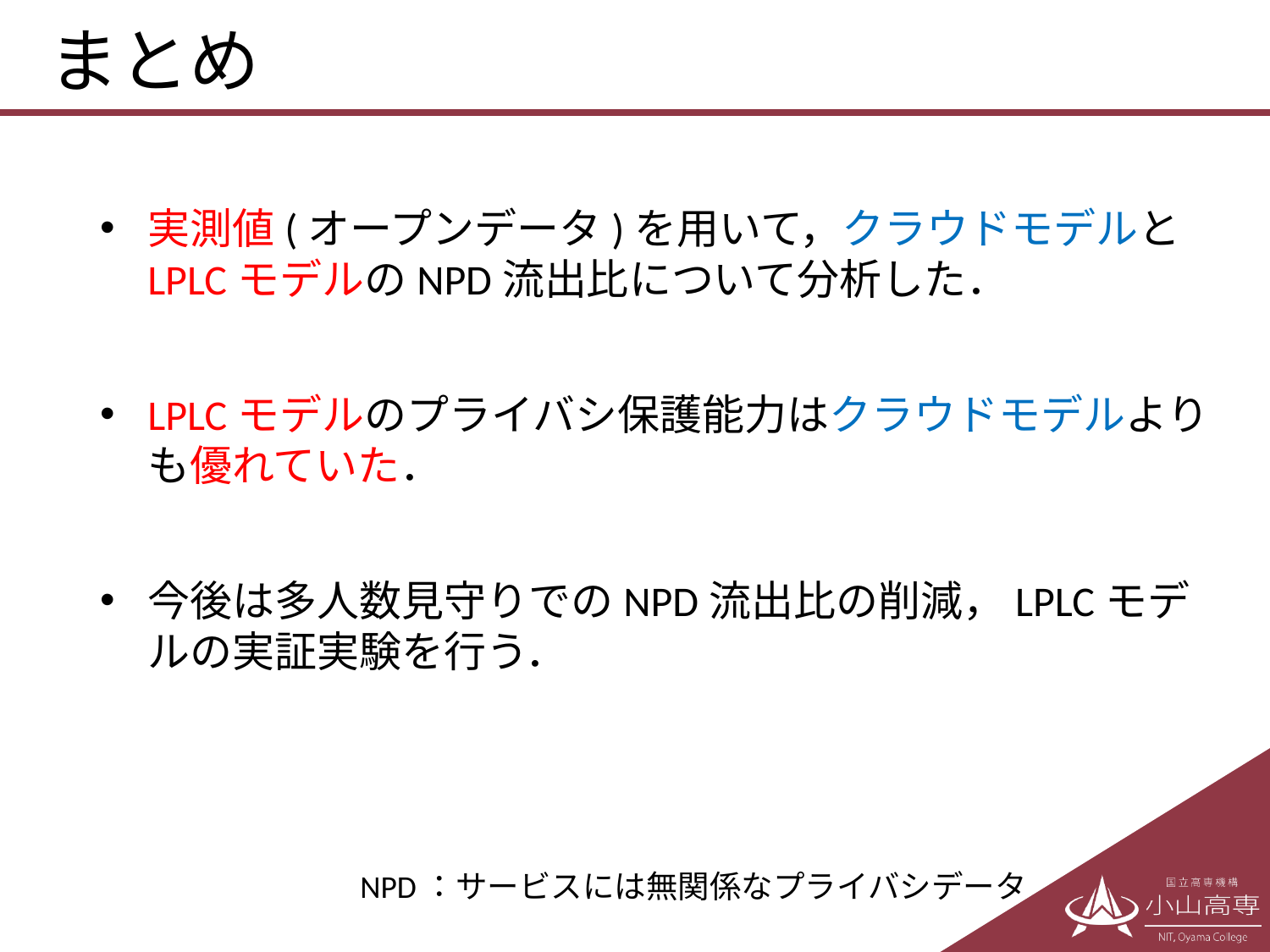

# まとめ
実測値(オープンデータ)を用いて，クラウドモデルとLPLCモデルのNPD流出比について分析した．
LPLCモデルのプライバシ保護能力はクラウドモデルよりも優れていた．
今後は多人数見守りでのNPD流出比の削減，LPLCモデルの実証実験を行う．
NPD：サービスには無関係なプライバシデータ